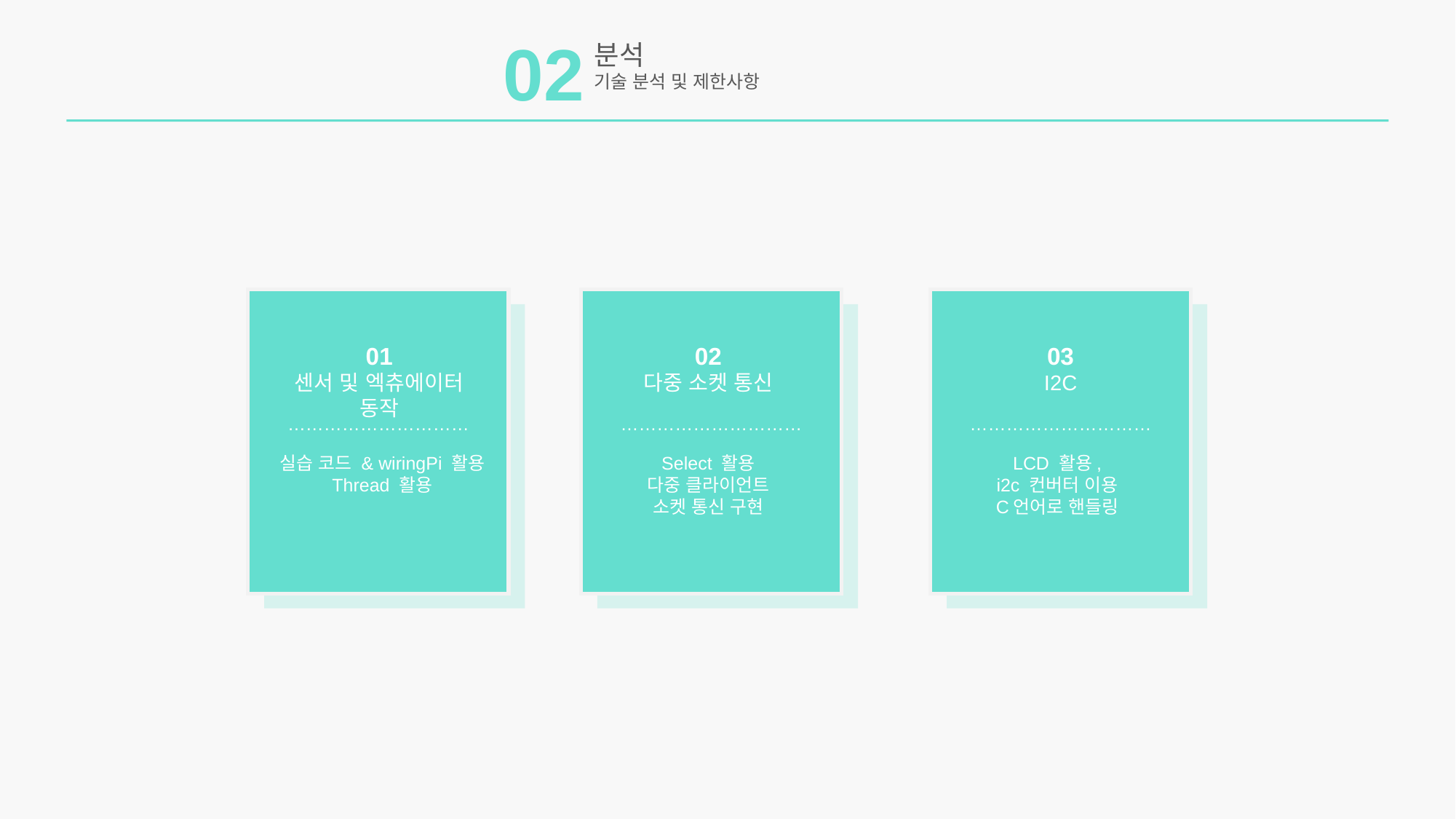

02
분석
기술 분석 및 제한사항

01
센서 및 엑츄에이터
동작
02
다중 소켓 통신
03
I2C
…………………………

…………………………

…………………………

실습 코드 & wiringPi 활용
Thread 활용
Select 활용
다중 클라이언트
소켓 통신 구현
LCD 활용,
i2c 컨버터 이용
C언어로 핸들링